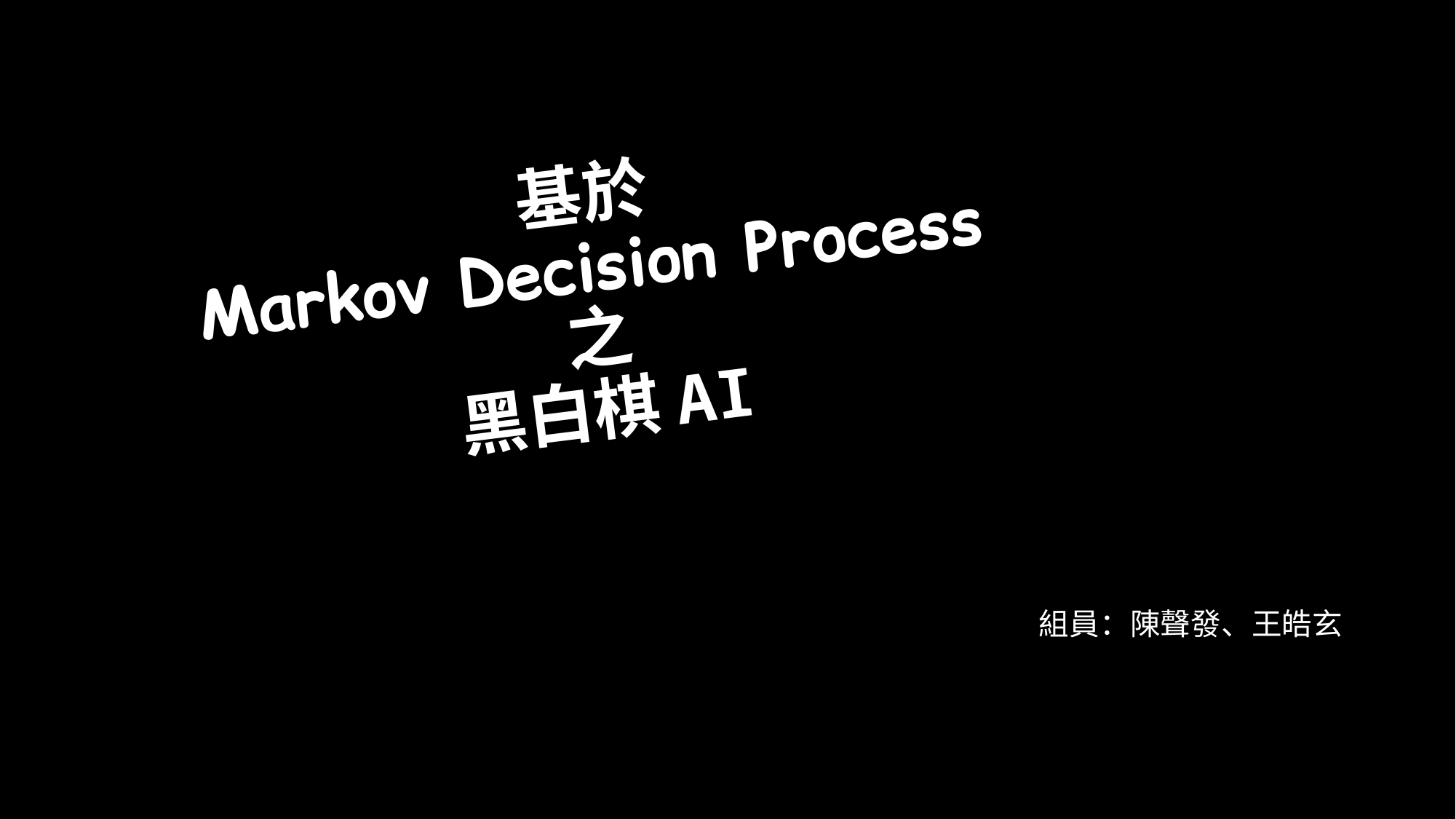

# 基於 Markov Decision Process 之 黑白棋AI
組員：陳聲發、王皓玄